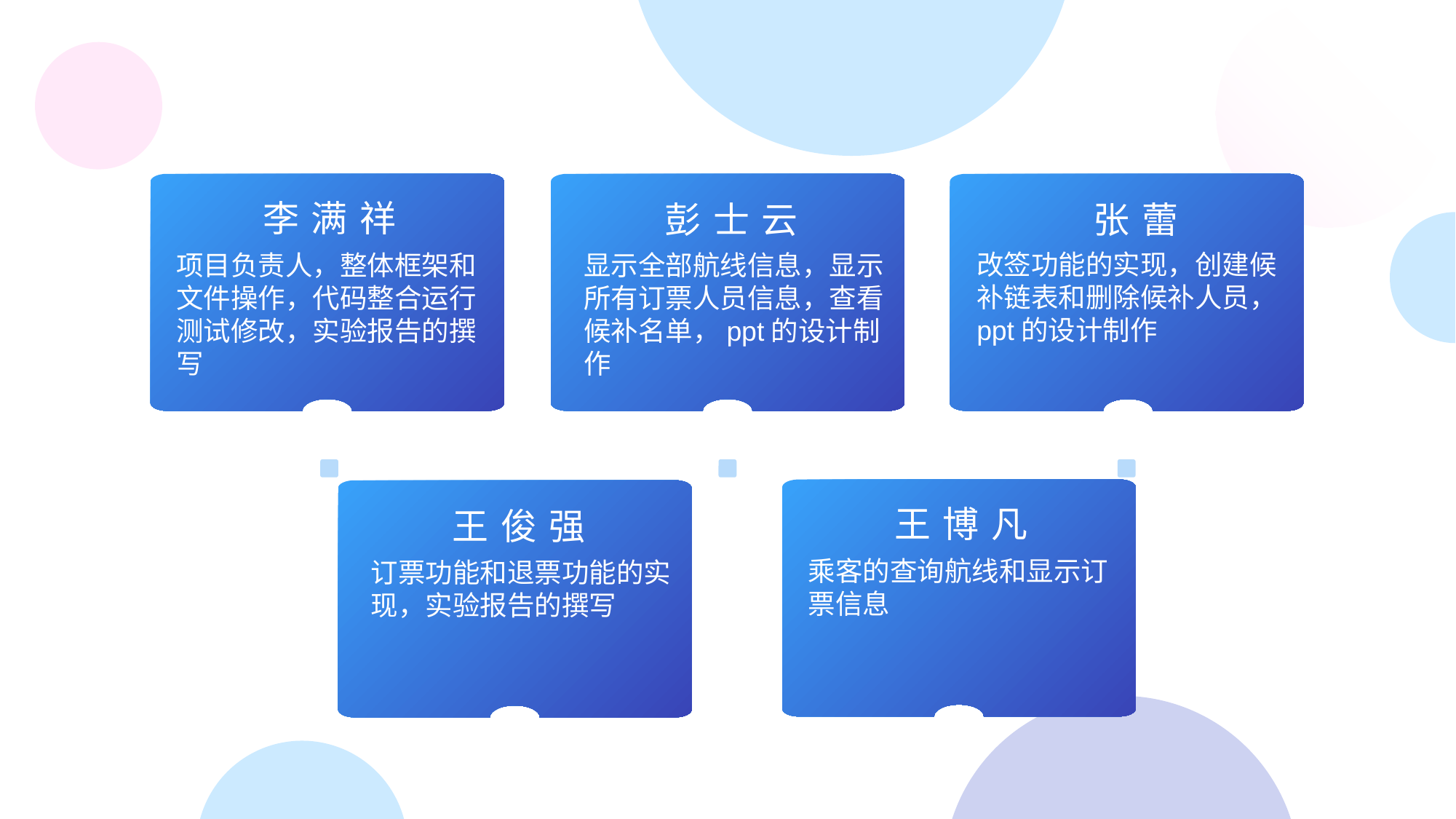

李满祥
彭士云
张蕾

改签功能的实现，创建候补链表和删除候补人员，ppt的设计制作
项目负责人，整体框架和文件操作，代码整合运行测试修改，实验报告的撰写
显示全部航线信息，显示所有订票人员信息，查看候补名单，ppt的设计制作

王博凡
王俊强
乘客的查询航线和显示订票信息
订票功能和退票功能的实现，实验报告的撰写

01
02
03